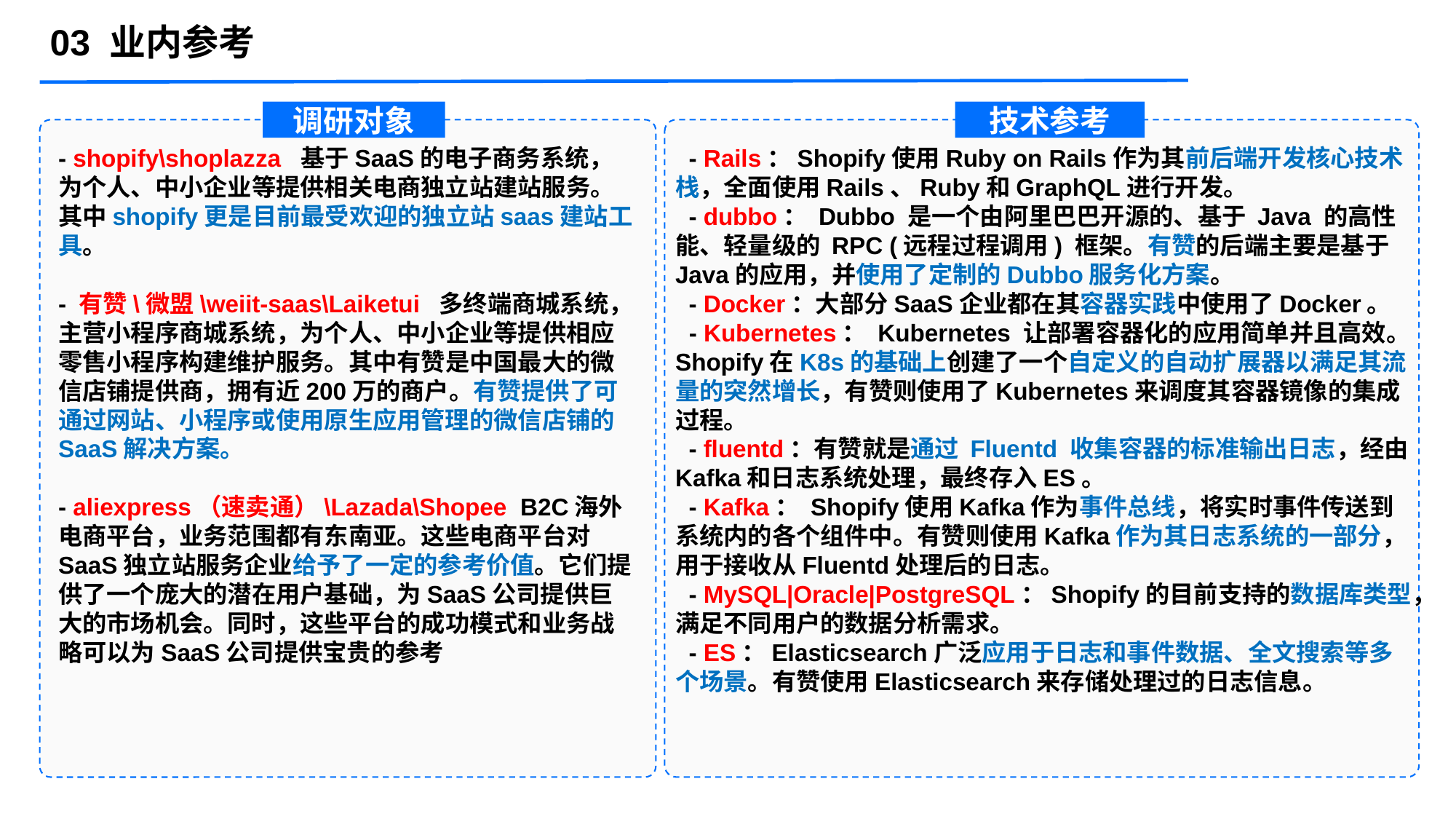

03 业内参考
调研对象
技术参考

- shopify\shoplazza  基于SaaS的电子商务系统，为个人、中小企业等提供相关电商独立站建站服务。
其中shopify更是目前最受欢迎的独立站saas建站工具。

- 有赞\微盟\weiit-saas\Laiketui  多终端商城系统，主营小程序商城系统，为个人、中小企业等提供相应零售小程序构建维护服务。其中有赞是中国最大的微信店铺提供商，拥有近200万的商户。有赞提供了可通过网站、小程序或使用原生应用管理的微信店铺的SaaS解决方案。

- aliexpress（速卖通）\Lazada\Shopee  B2C海外电商平台，业务范围都有东南亚。这些电商平台对SaaS独立站服务企业给予了一定的参考价值。它们提供了一个庞大的潜在用户基础，为SaaS公司提供巨大的市场机会。同时，这些平台的成功模式和业务战略可以为SaaS公司提供宝贵的参考
  - Rails：Shopify使用Ruby on Rails作为其前后端开发核心技术栈，全面使用Rails、Ruby和GraphQL进行开发。
  - dubbo： Dubbo 是一个由阿里巴巴开源的、基于 Java 的高性能、轻量级的 RPC (远程过程调用) 框架。有赞的后端主要是基于Java的应用，并使用了定制的Dubbo服务化方案。
  - Docker：大部分SaaS企业都在其容器实践中使用了Docker。
  - Kubernetes： Kubernetes 让部署容器化的应用简单并且高效。Shopify在K8s的基础上创建了一个自定义的自动扩展器以满足其流量的突然增长，有赞则使用了Kubernetes来调度其容器镜像的集成过程。
  - fluentd：有赞就是通过 Fluentd 收集容器的标准输出日志，经由Kafka和日志系统处理，最终存入ES。
  - Kafka： Shopify使用Kafka作为事件总线，将实时事件传送到系统内的各个组件中。有赞则使用Kafka作为其日志系统的一部分，用于接收从Fluentd处理后的日志。
  - MySQL|Oracle|PostgreSQL：Shopify的目前支持的数据库类型，满足不同用户的数据分析需求。
  - ES：Elasticsearch广泛应用于日志和事件数据、全文搜索等多个场景。有赞使用Elasticsearch来存储处理过的日志信息。